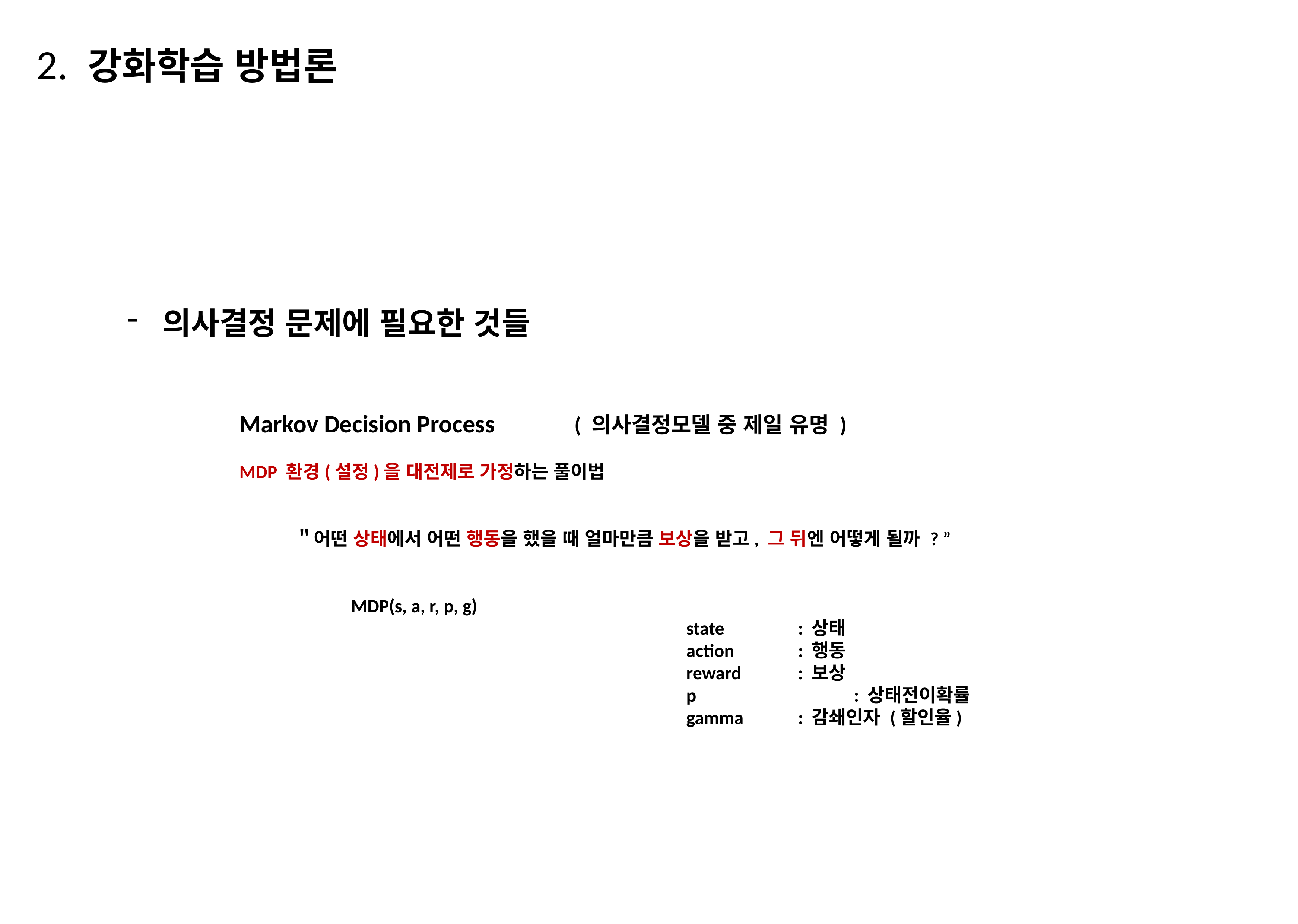

2. 강화학습 방법론
의사결정 문제에 필요한 것들

		Markov Decision Process		( 의사결정모델 중 제일 유명 )

		MDP 환경(설정)을 대전제로 가정하는 풀이법

			＂어떤 상태에서 어떤 행동을 했을 때 얼마만큼 보상을 받고, 그 뒤엔 어떻게 될까 ? ”

				MDP(s, a, r, p, g)
										state 		: 상태
										action 		: 행동
										reward		: 보상
										p			: 상태전이확률
										gamma	: 감쇄인자 (할인율)